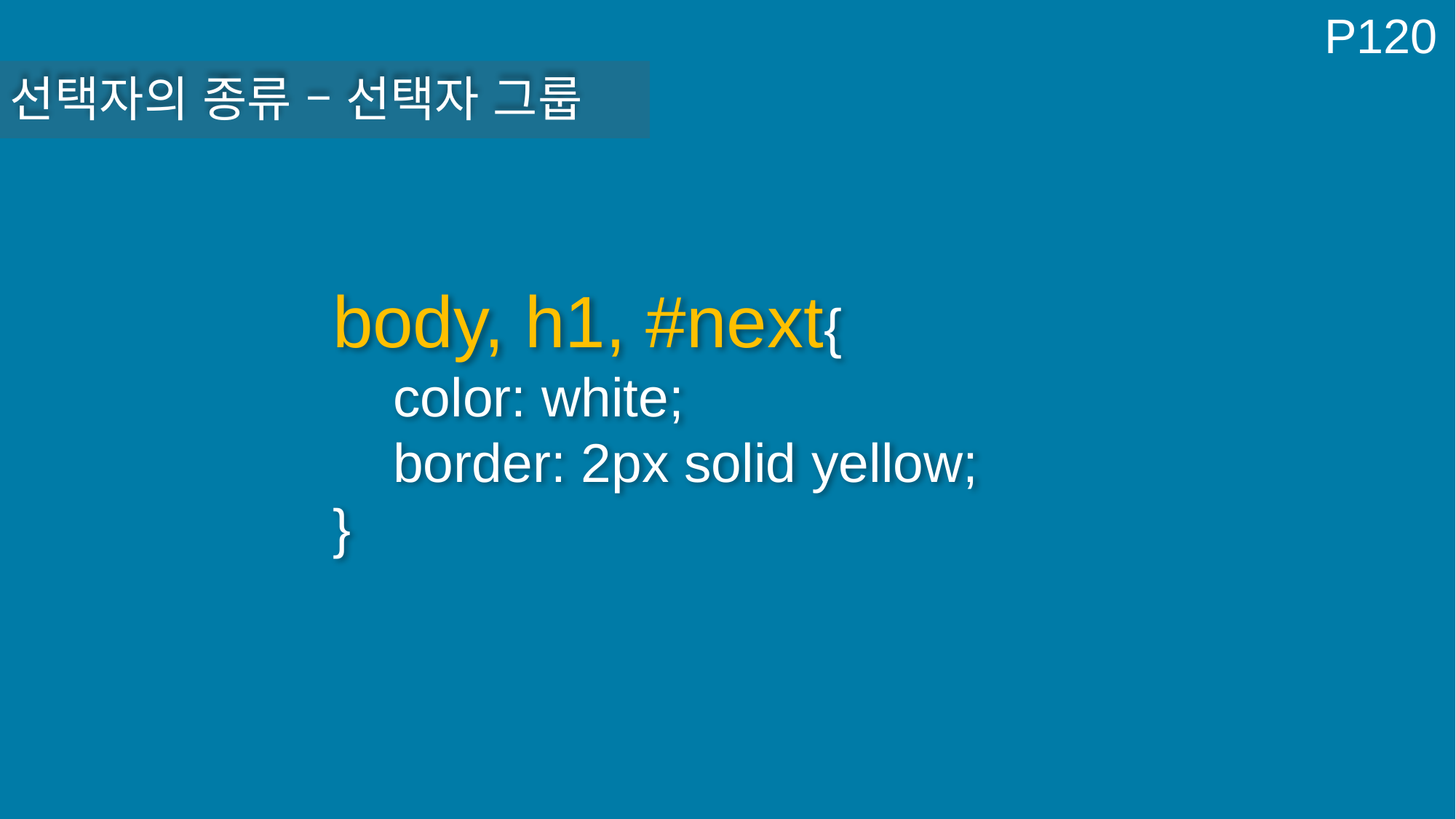

P120

선택자의 종류 – 선택자 그룹
body, h1, #next{
    color: white;
    border: 2px solid yellow;
}